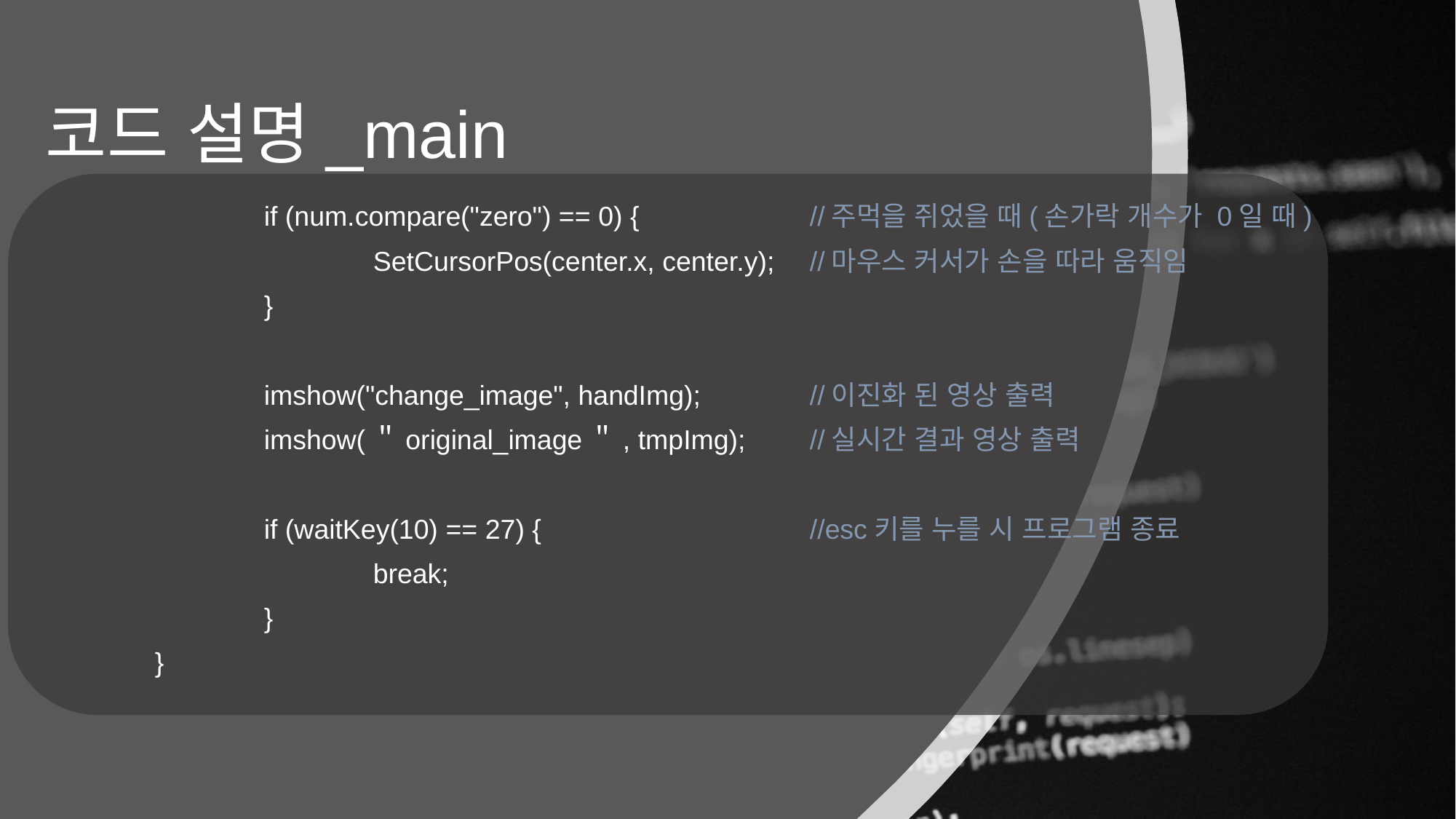

# 코드 설명_main

		if (num.compare("zero") == 0) {		//주먹을 쥐었을 때(손가락 개수가 0일 때)
			SetCursorPos(center.x, center.y);	//마우스 커서가 손을 따라 움직임
		}

		imshow("change_image", handImg);	//이진화 된 영상 출력
		imshow(＂original_image＂, tmpImg);	//실시간 결과 영상 출력

		if (waitKey(10) == 27) {			//esc키를 누를 시 프로그램 종료
			break;
		}
	}